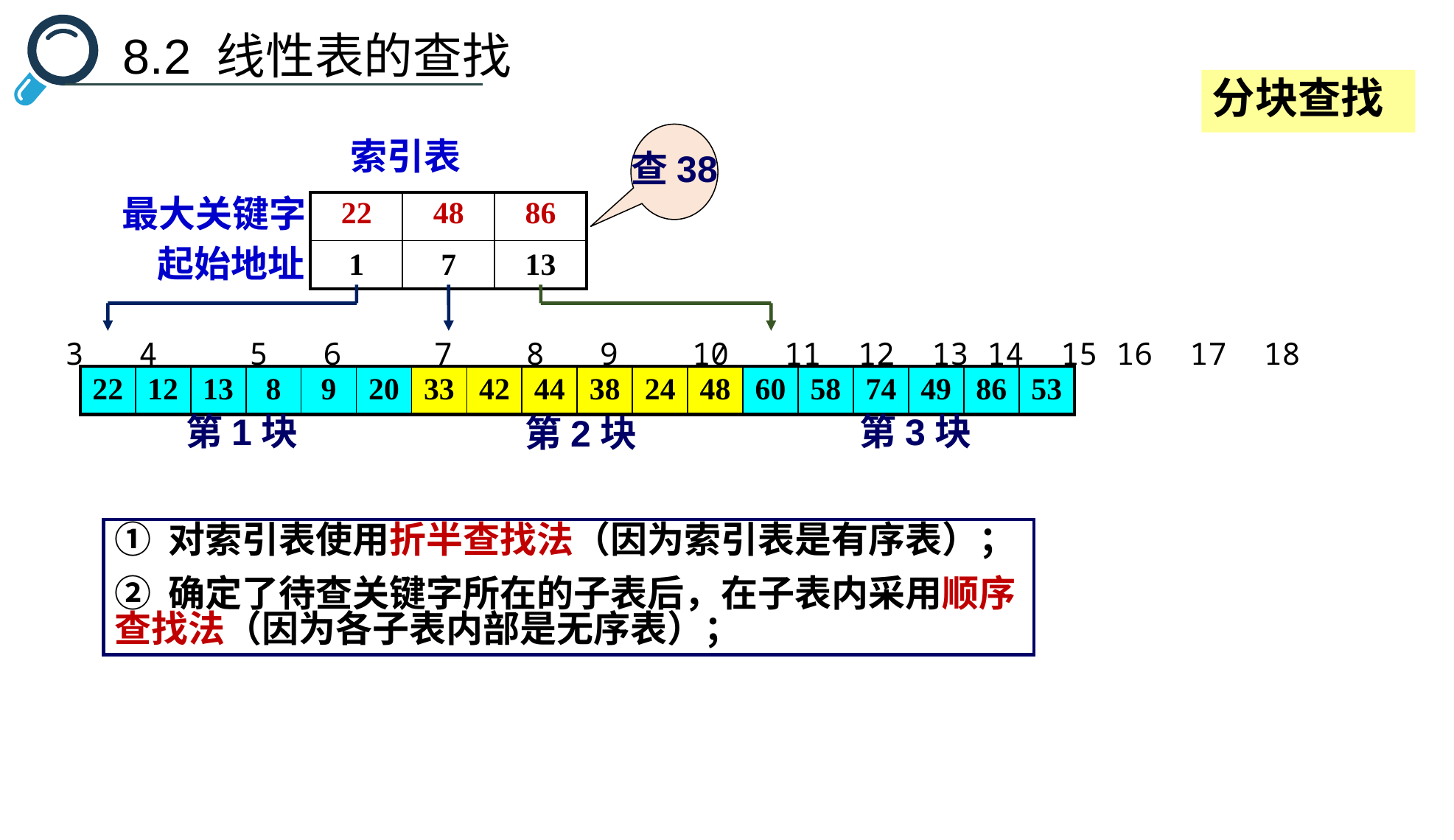

8.2 线性表的查找
分块查找
查38
索引表
| 22 | 48 | 86 |
| --- | --- | --- |
|  |  |  |
| --- | --- | --- |
|  |  |  |
最大关键字
| 1 | 7 | 13 |
| --- | --- | --- |
起始地址

1  2       3   4     5   6     7    8   9    10   11  12  13 14  15 16  17  18
| 22 | 12 | 13 | 8 | 9 | 20 | 33 | 42 | 44 | 38 | 24 | 48 | 60 | 58 | 74 | 49 | 86 | 53 |
| --- | --- | --- | --- | --- | --- | --- | --- | --- | --- | --- | --- | --- | --- | --- | --- | --- | --- |
第1块
第3块
第2块

① 对索引表使用折半查找法（因为索引表是有序表）；
② 确定了待查关键字所在的子表后，在子表内采用顺序查找法（因为各子表内部是无序表）；